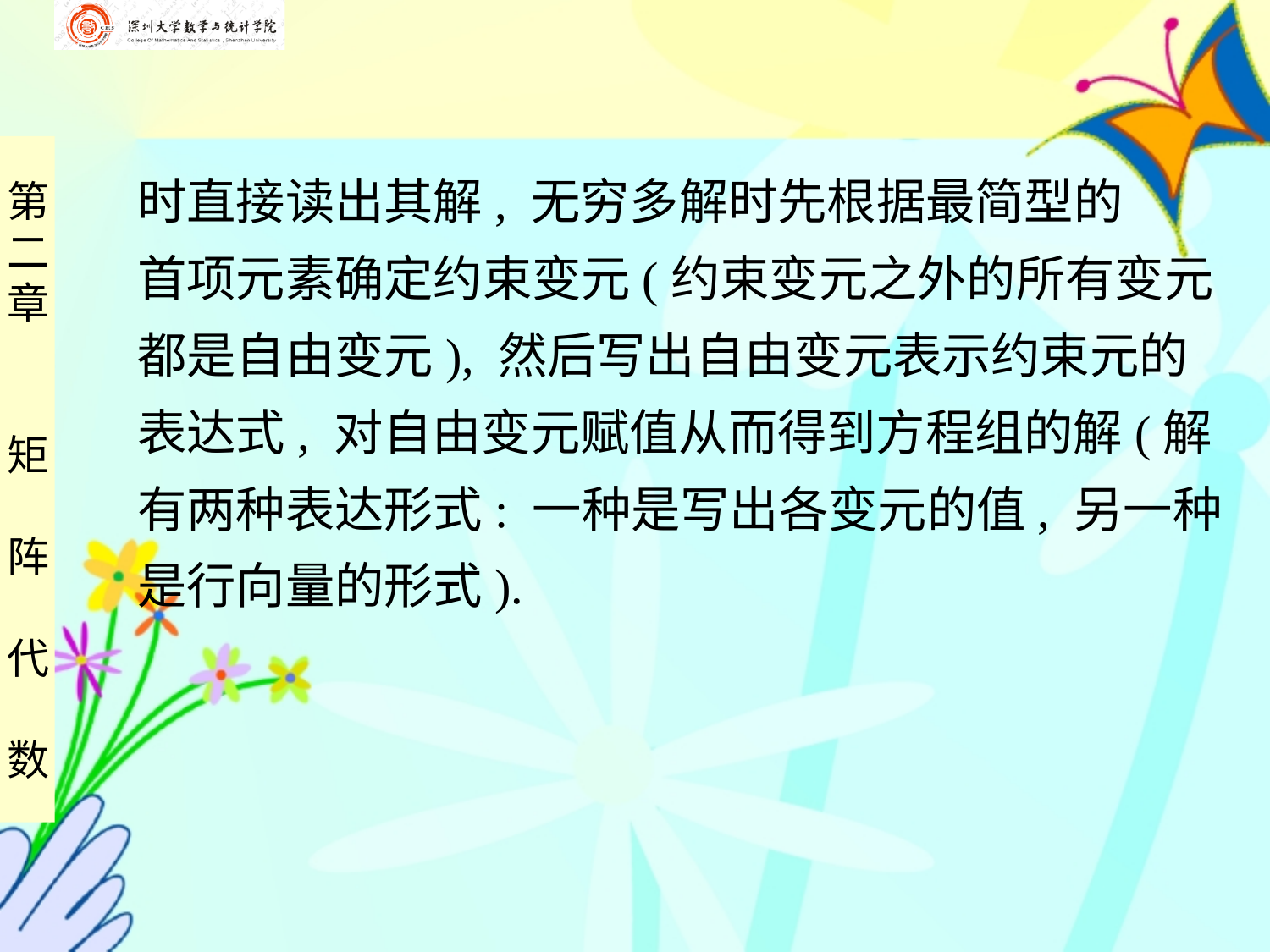

时直接读出其解, 无穷多解时先根据最简型的
首项元素确定约束变元(约束变元之外的所有变元
都是自由变元), 然后写出自由变元表示约束元的
表达式, 对自由变元赋值从而得到方程组的解(解
有两种表达形式: 一种是写出各变元的值, 另一种
是行向量的形式).